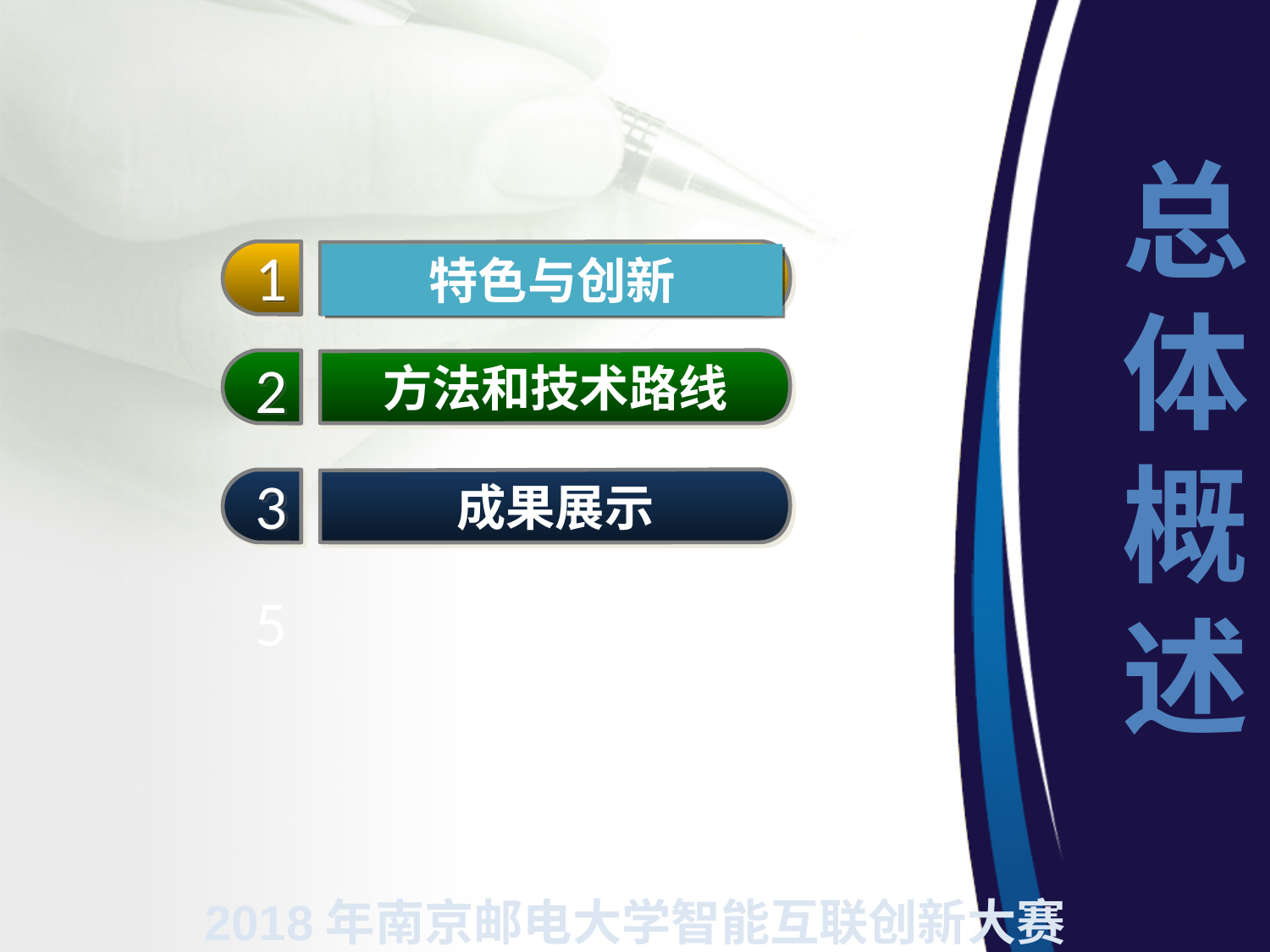

总体概述

1
2
3

特色与创新

方法和技术路线

成果展示
5
2018年南京邮电大学智能互联创新大赛